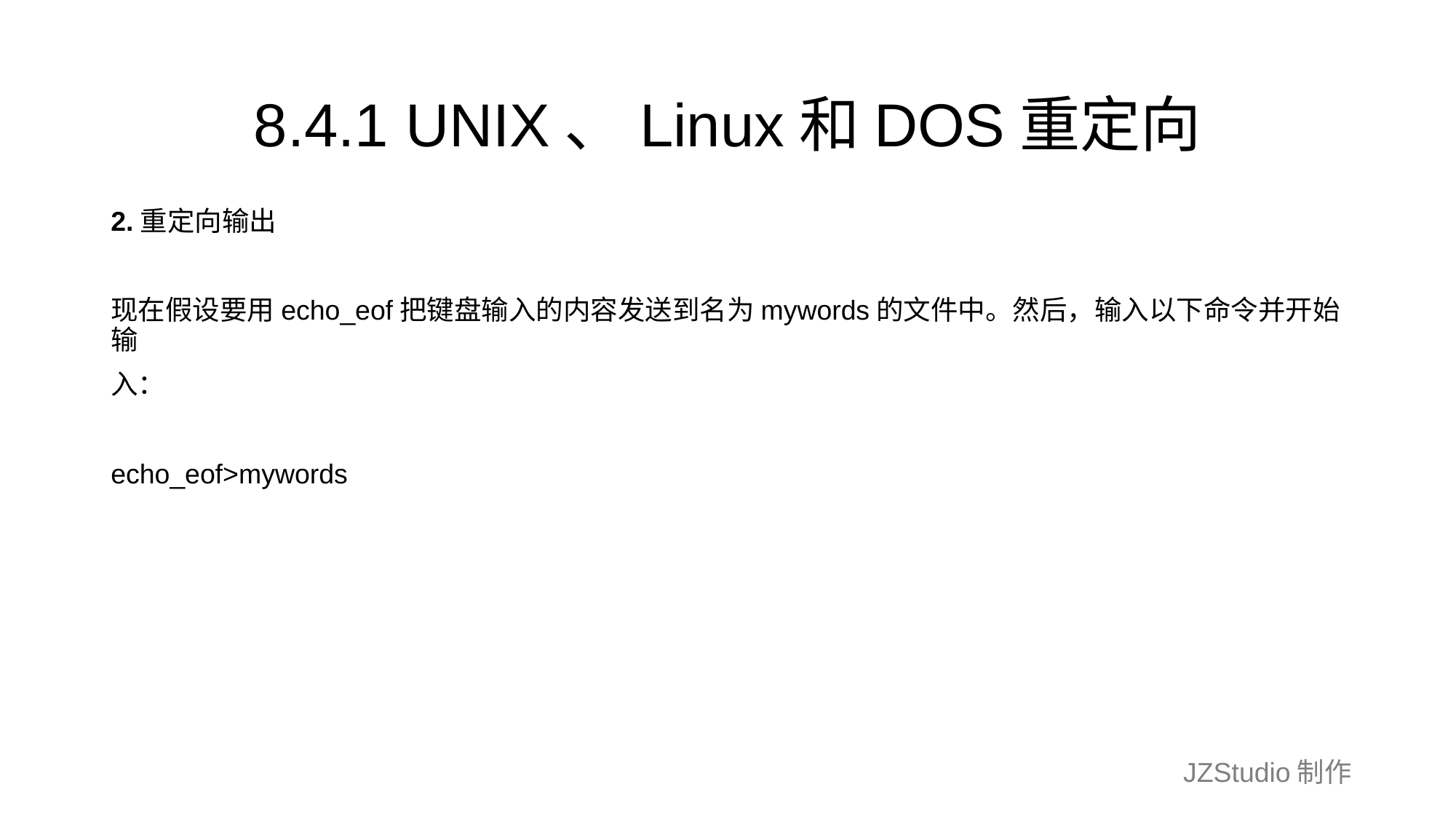

# 8.4.1 UNIX、Linux和DOS重定向
2.重定向输出

现在假设要用echo_eof把键盘输入的内容发送到名为mywords的文件中。然后，输入以下命令并开始输
入：

echo_eof>mywords